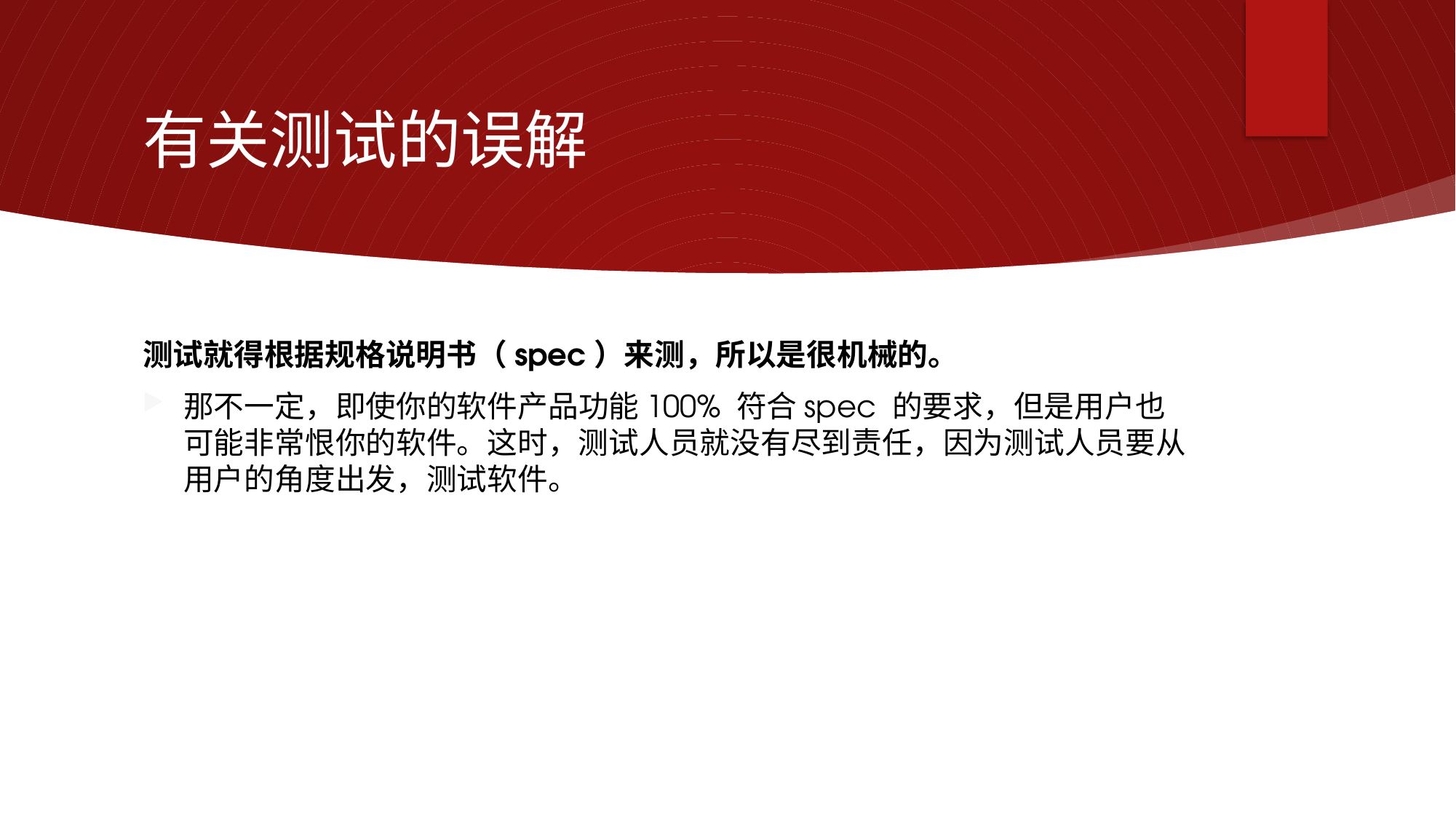

# 有关测试的误解

测试就得根据规格说明书（spec）来测，所以是很机械的。
那不一定，即使你的软件产品功能100% 符合spec 的要求，但是用户也可能非常恨你的软件。这时，测试人员就没有尽到责任，因为测试人员要从用户的角度出发，测试软件。